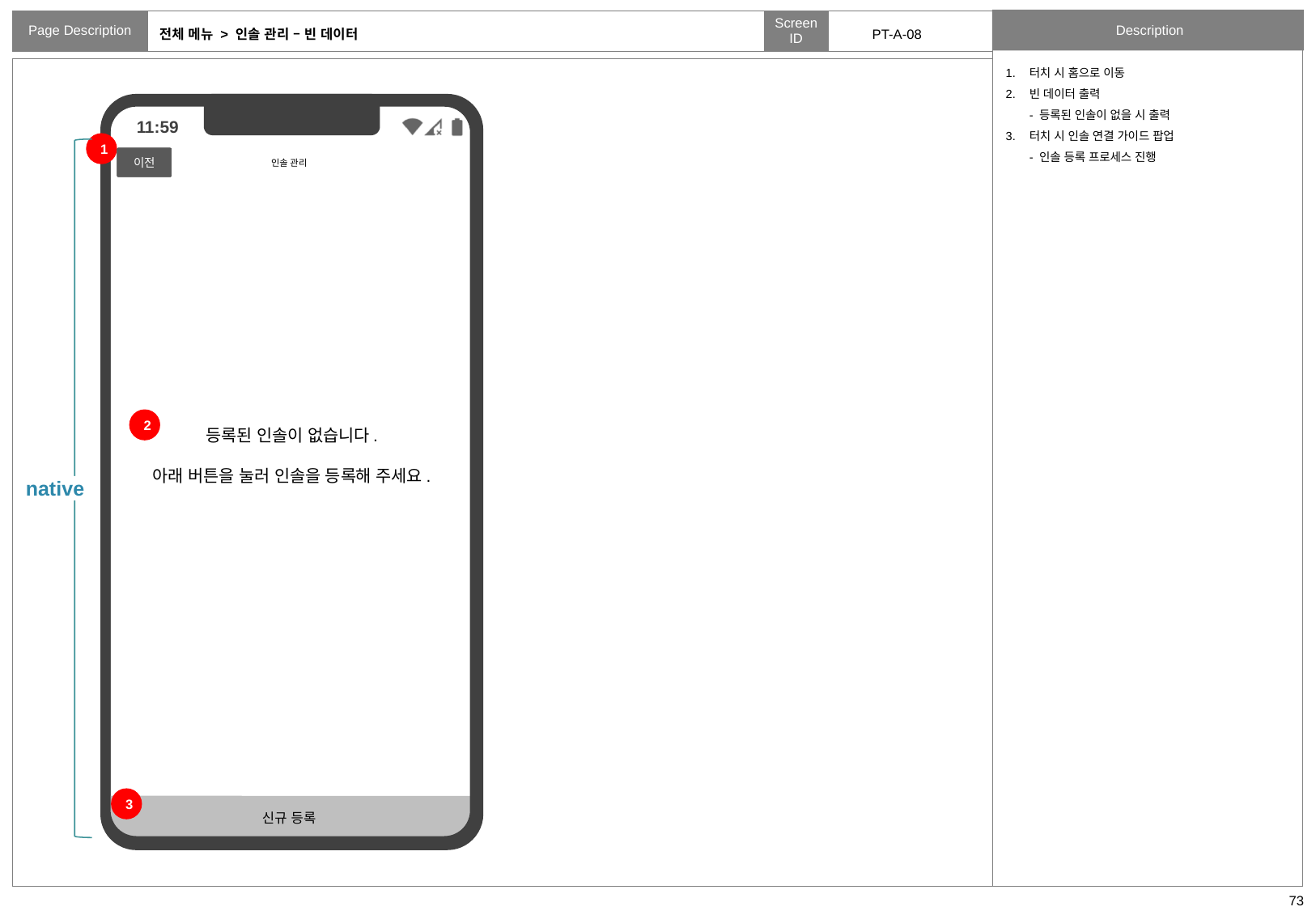

# 전체 메뉴 > 인솔 관리 – 빈 데이터
PT-A-08
터치 시 홈으로 이동
빈 데이터 출력
- 등록된 인솔이 없을 시 출력
터치 시 인솔 연결 가이드 팝업
- 인솔 등록 프로세스 진행

신규 등록
1

native
인솔 관리

이전
2
등록된 인솔이 없습니다.

아래 버튼을 눌러 인솔을 등록해 주세요.
3